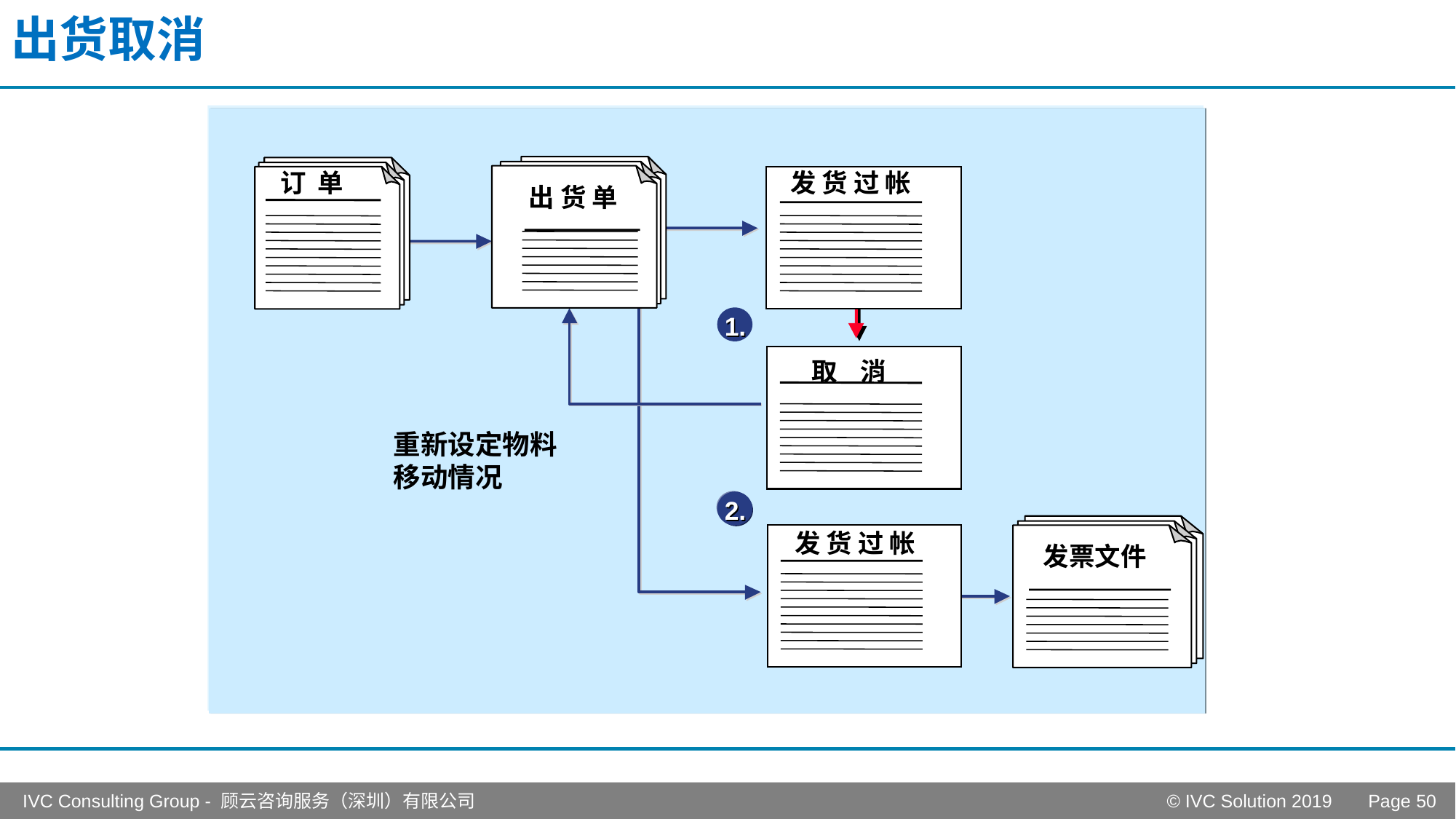

# 出货取消

订  单

发 货 过 帐

出 货 单

1.
1.

取    消

重新设定物料移动情况

2.
2.

发 货 过 帐

发票文件